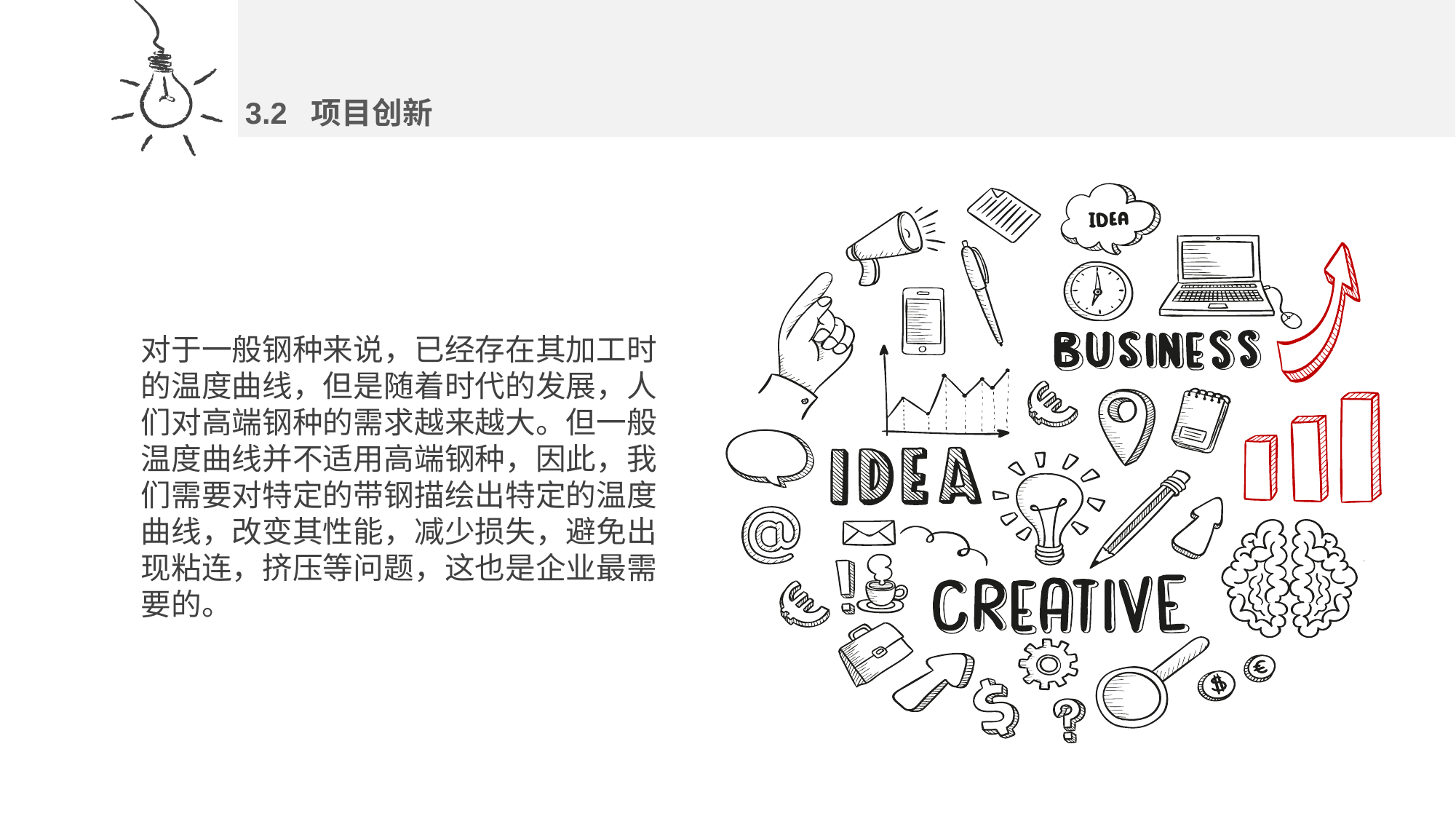

3.2  项目创新

对于一般钢种来说，已经存在其加工时的温度曲线，但是随着时代的发展，人们对高端钢种的需求越来越大。但一般温度曲线并不适用高端钢种，因此，我们需要对特定的带钢描绘出特定的温度曲线，改变其性能，减少损失，避免出现粘连，挤压等问题，这也是企业最需要的。